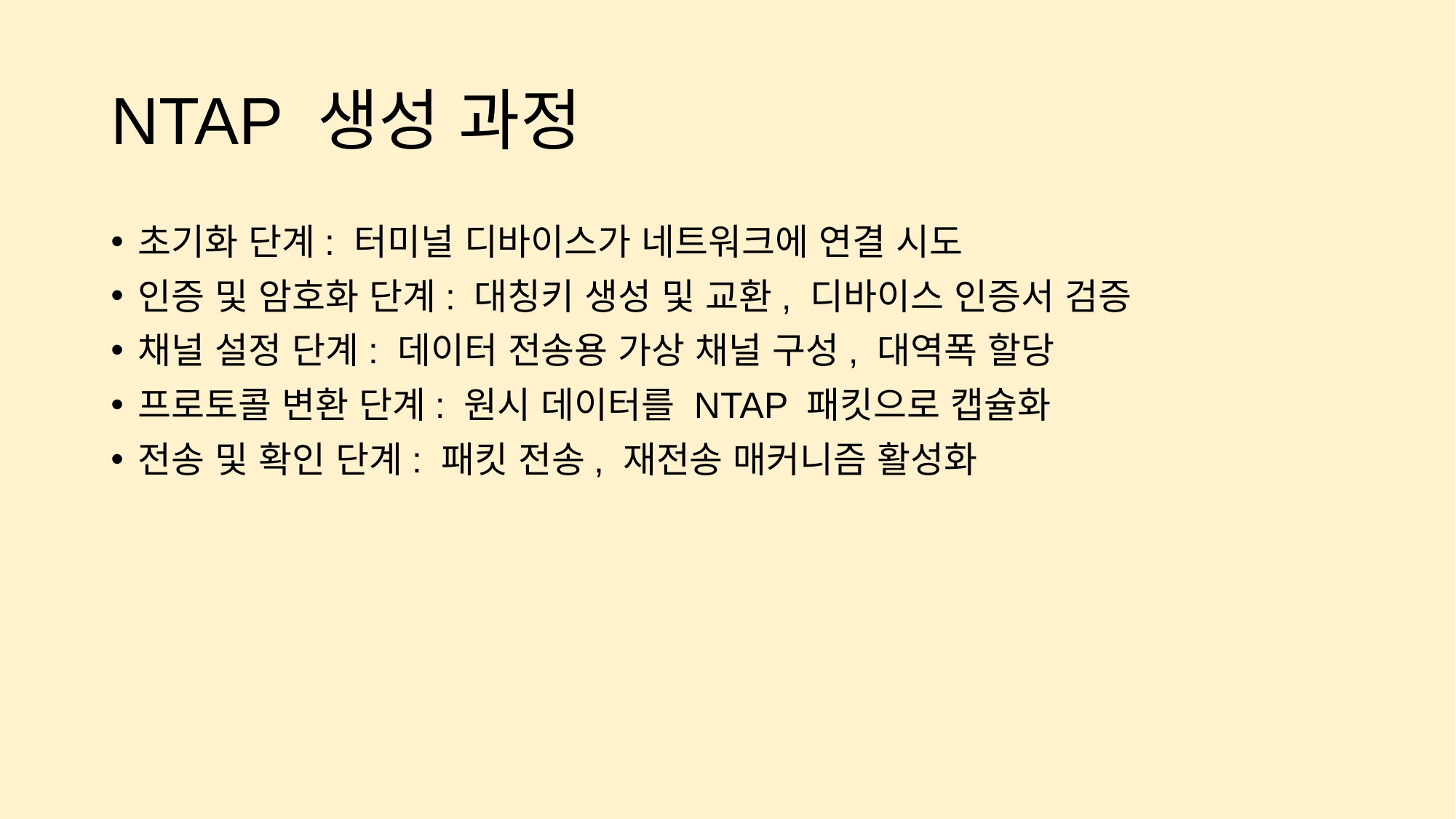

# NTAP 생성 과정
초기화 단계: 터미널 디바이스가 네트워크에 연결 시도
인증 및 암호화 단계: 대칭키 생성 및 교환, 디바이스 인증서 검증
채널 설정 단계: 데이터 전송용 가상 채널 구성, 대역폭 할당
프로토콜 변환 단계: 원시 데이터를 NTAP 패킷으로 캡슐화
전송 및 확인 단계: 패킷 전송, 재전송 매커니즘 활성화